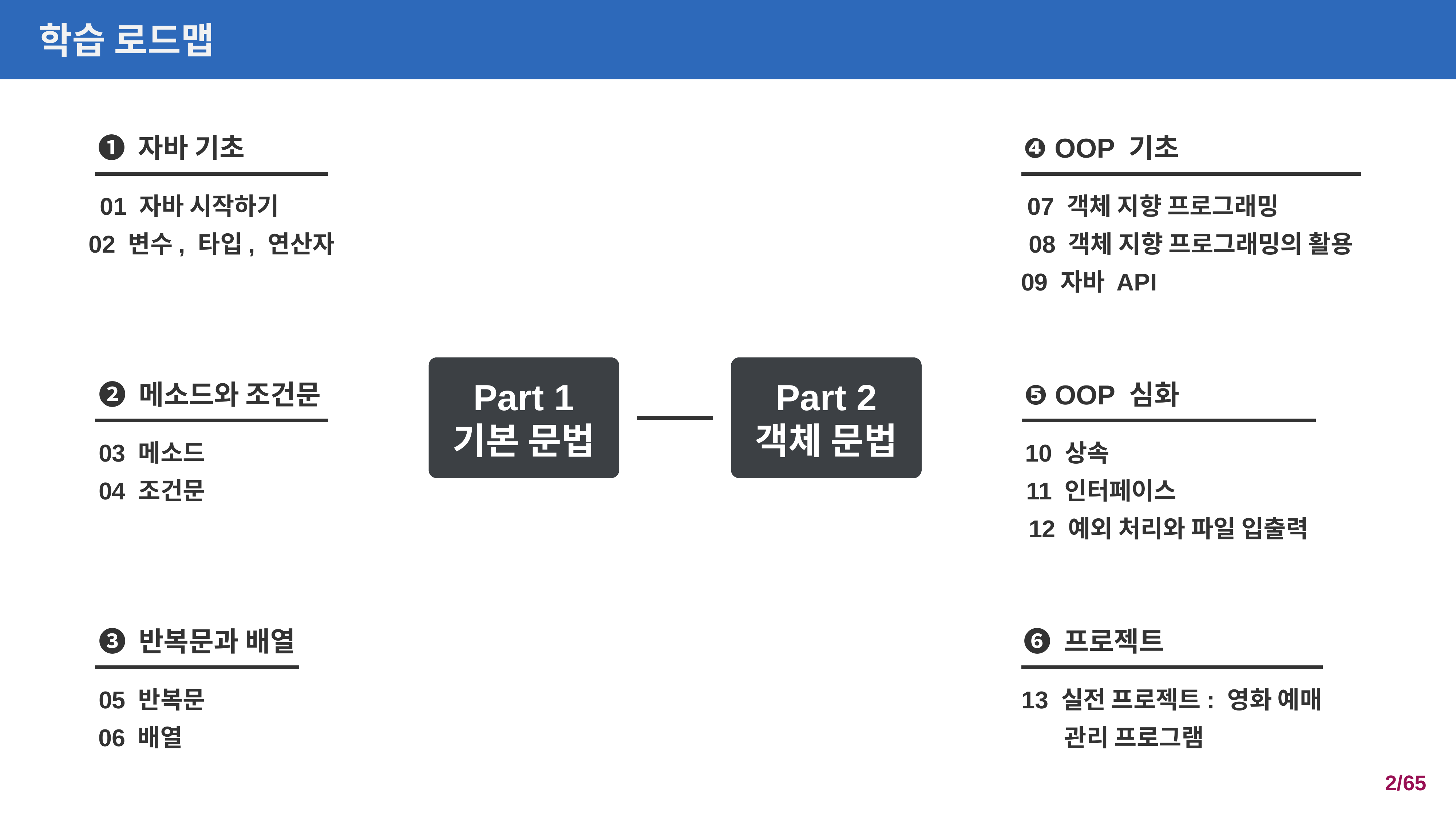

PAGE_TITLE
CHAPTER

NAVBAR
학습 로드맵
C_TITLE
❶ 자바 기초
❹ OOP 기초

01 자바 시작하기
07 객체 지향 프로그래밍
LIST_1
02 변수, 타입, 연산자
08 객체 지향 프로그래밍의 활용
09 자바 API
LIST_2
Part 2
객체 문법
Part 1
기본 문법
❷ 메소드와 조건문
❺ OOP 심화

03 메소드
10 상속
04 조건문
11 인터페이스
12 예외 처리와 파일 입출력
❸ 반복문과 배열
❻ 프로젝트

05 반복문
13 실전 프로젝트: 영화 예매
06 배열
관리 프로그램
C_TITLE
LIST